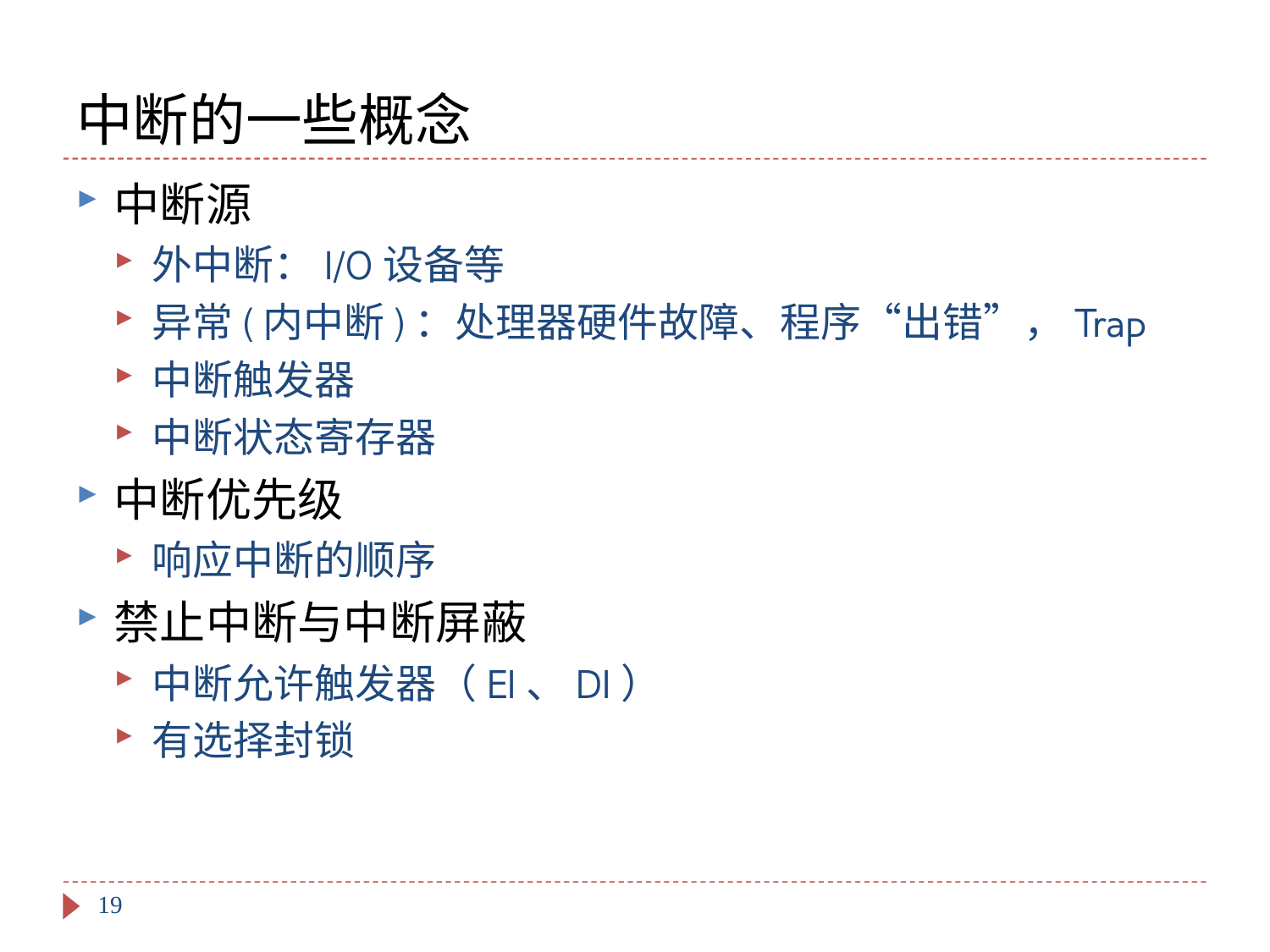

# 中断的一些概念
中断源
外中断：I/O设备等
异常(内中断)：处理器硬件故障、程序“出错”，Trap
中断触发器
中断状态寄存器
中断优先级
响应中断的顺序
禁止中断与中断屏蔽
中断允许触发器（EI、DI）
有选择封锁

19